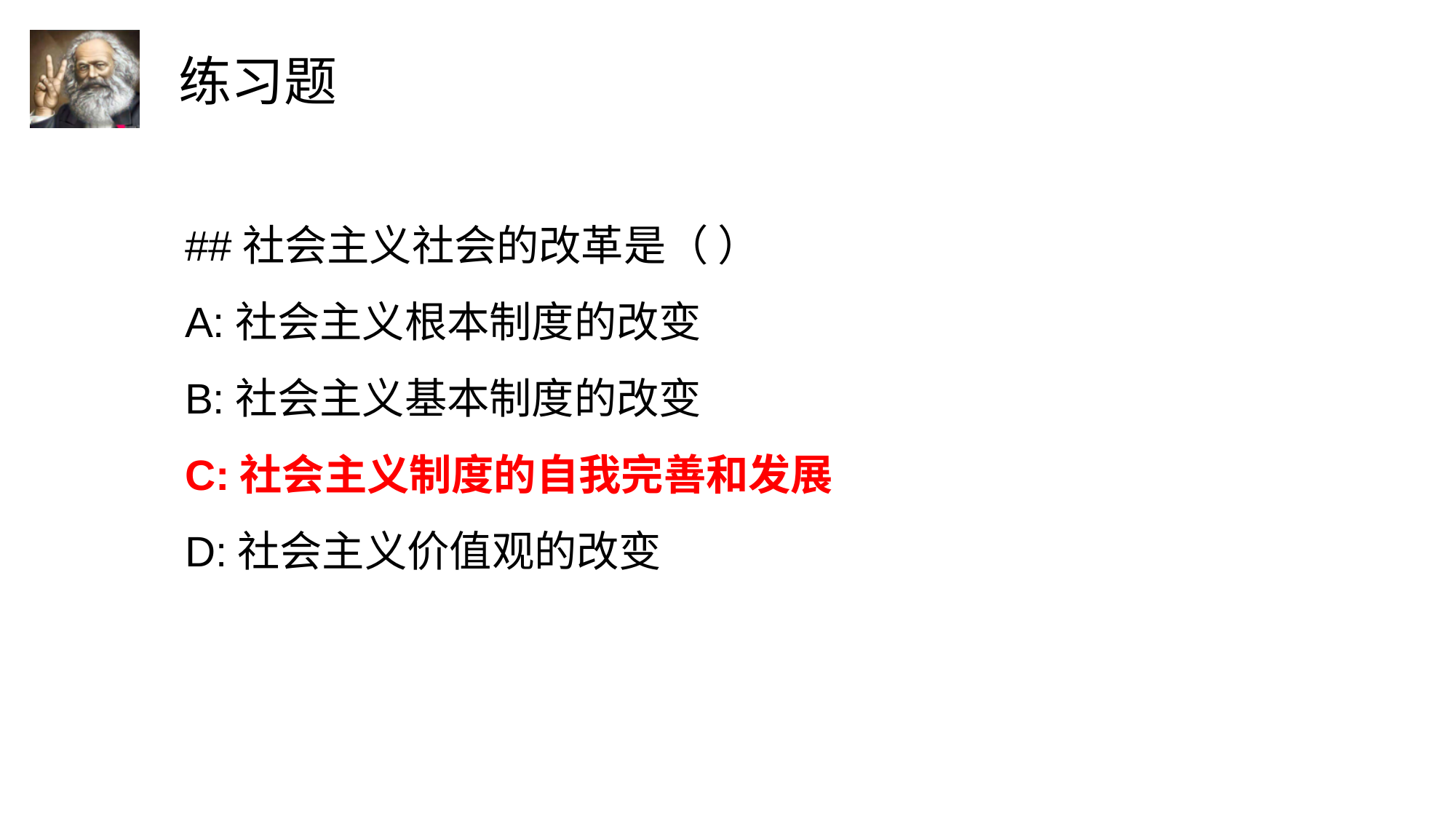

##社会主义社会的改革是（ ）
A:社会主义根本制度的改变
B:社会主义基本制度的改变
C:社会主义制度的自我完善和发展
D:社会主义价值观的改变